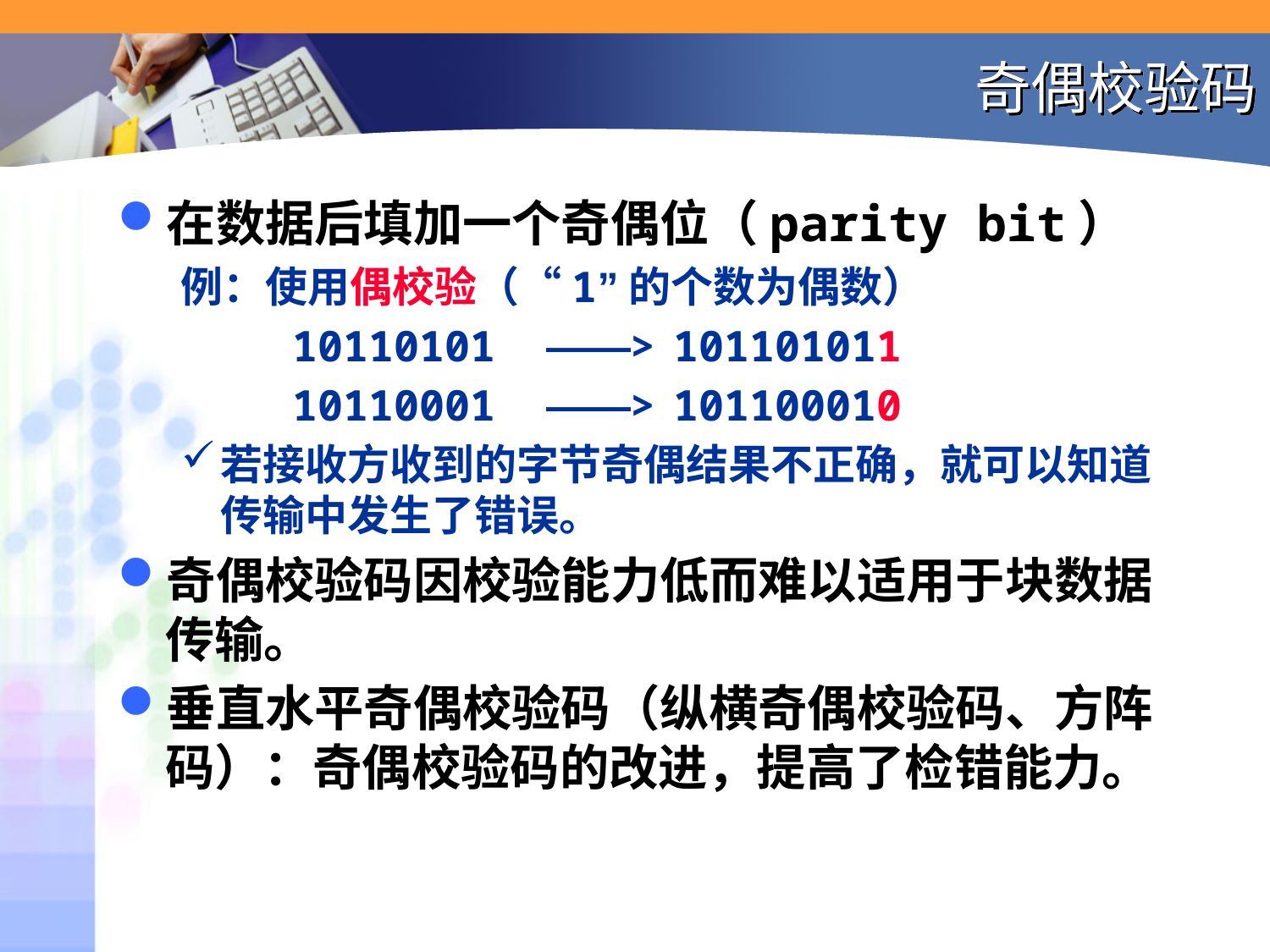

# 奇偶校验码
在数据后填加一个奇偶位（parity bit）
例：使用偶校验（“1”的个数为偶数）
		10110101	——>	101101011
		10110001	——>	101100010
若接收方收到的字节奇偶结果不正确，就可以知道传输中发生了错误。
奇偶校验码因校验能力低而难以适用于块数据传输。
垂直水平奇偶校验码（纵横奇偶校验码、方阵码）：奇偶校验码的改进，提高了检错能力。